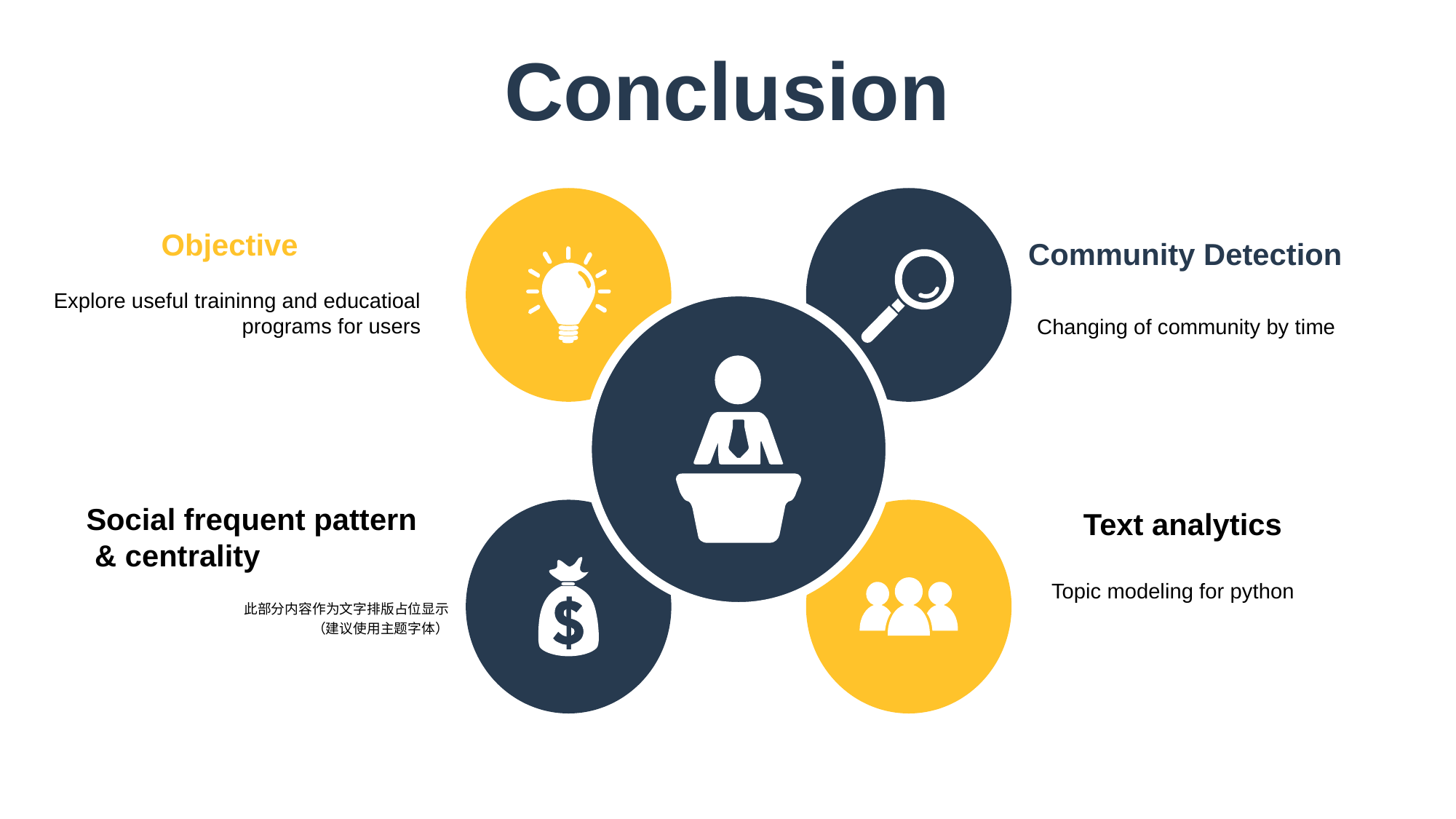

Conclusion

Objective
Topic modeling for python
Community Detection

Explore useful traininng and educatioal programs for users

Changing of community by time

Social frequent pattern
 & centrality

Text analytics
此部分内容作为文字排版占位显示
（建议使用主题字体）